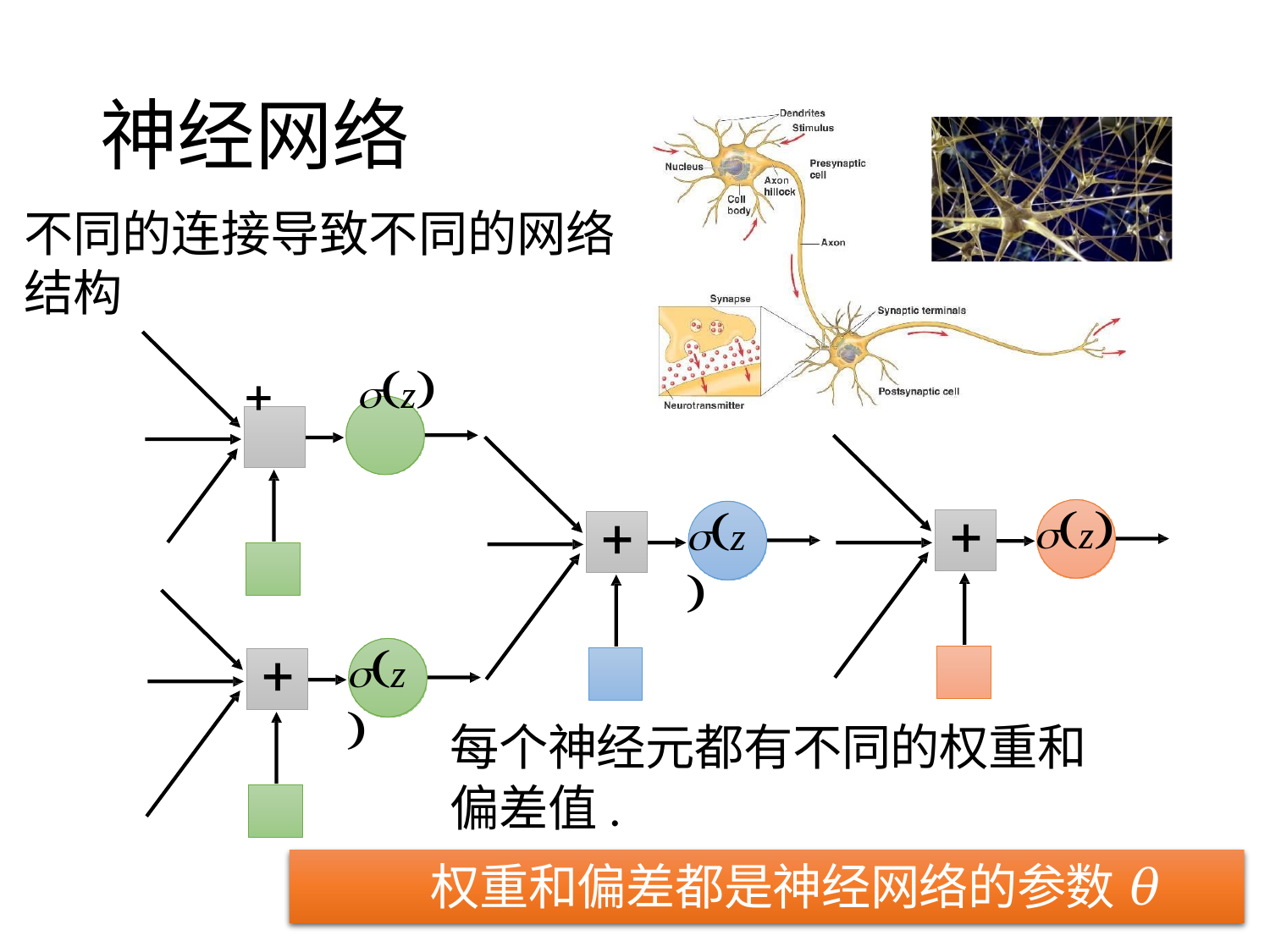

# 神经网络

不同的连接导致不同的网络结构
+	σ(z)

+
σ(z)
+
σ(z)

+
σ(z)

每个神经元都有不同的权重和
偏差值.
           权重和偏差都是神经网络的参数 𝜃